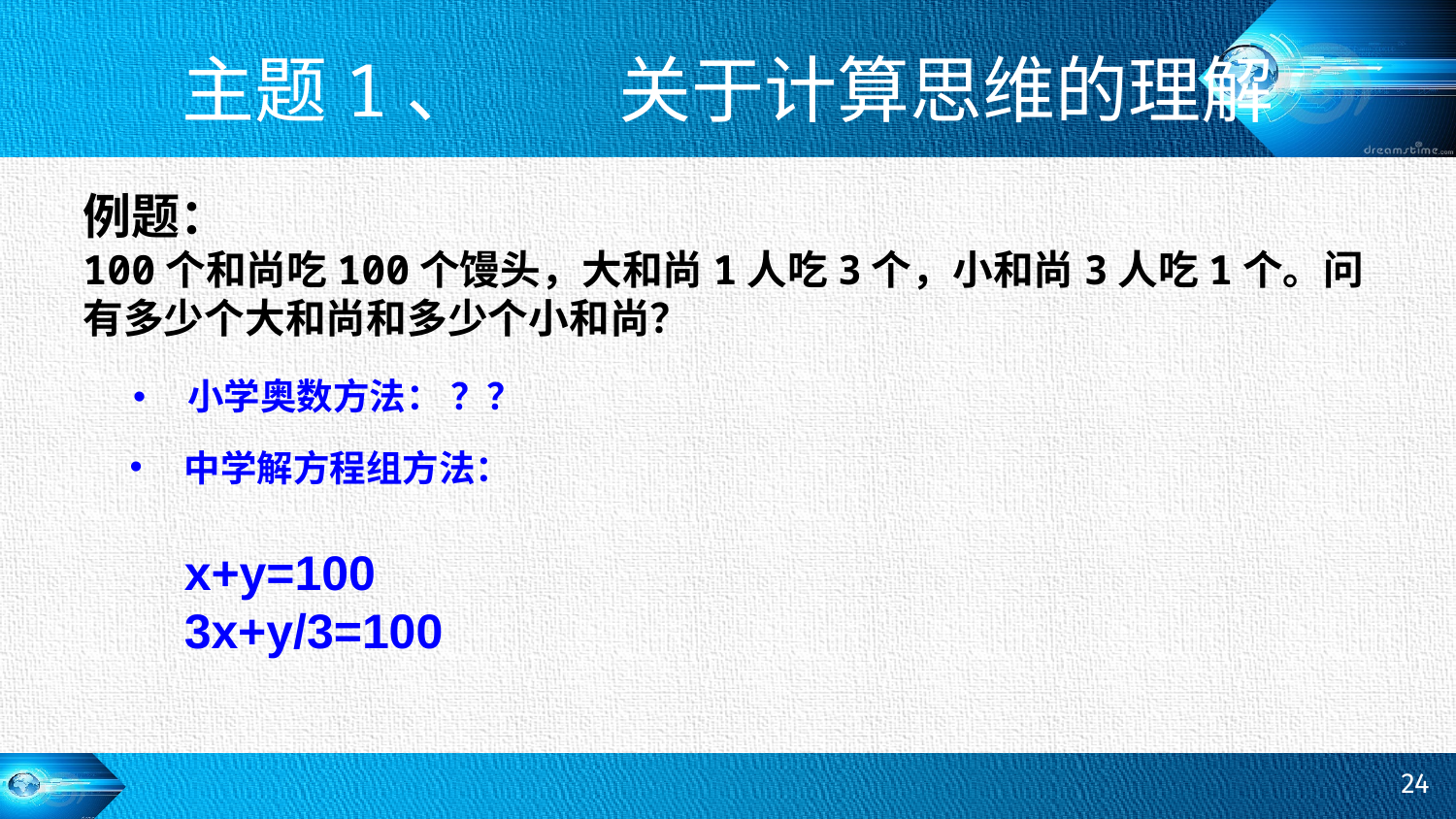

# 主题1、	关于计算思维的理解
例题：
100个和尚吃100个馒头，大和尚1人吃3个，小和尚3人吃1个。问有多少个大和尚和多少个小和尚？
    小学奥数方法： ？？
中学解方程组方法：
x+y=100
3x+y/3=100
24